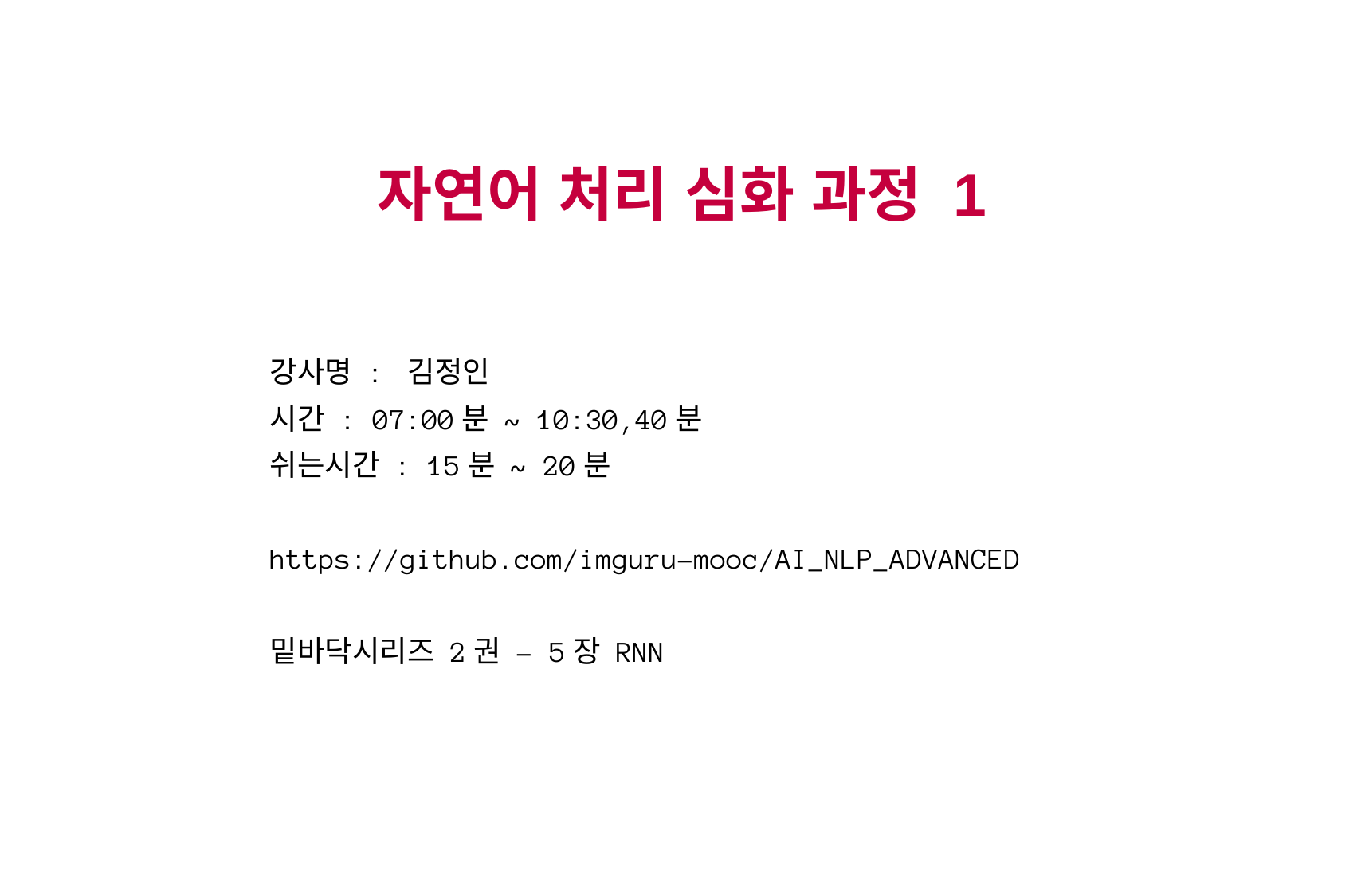

자연어 처리 심화 과정 1
강사명 : 김정인
시간 : 07:00분 ~ 10:30,40분
쉬는시간 : 15분 ~ 20분

https://github.com/imguru-mooc/AI_NLP_ADVANCED

밑바닥시리즈 2권 - 5장 RNN